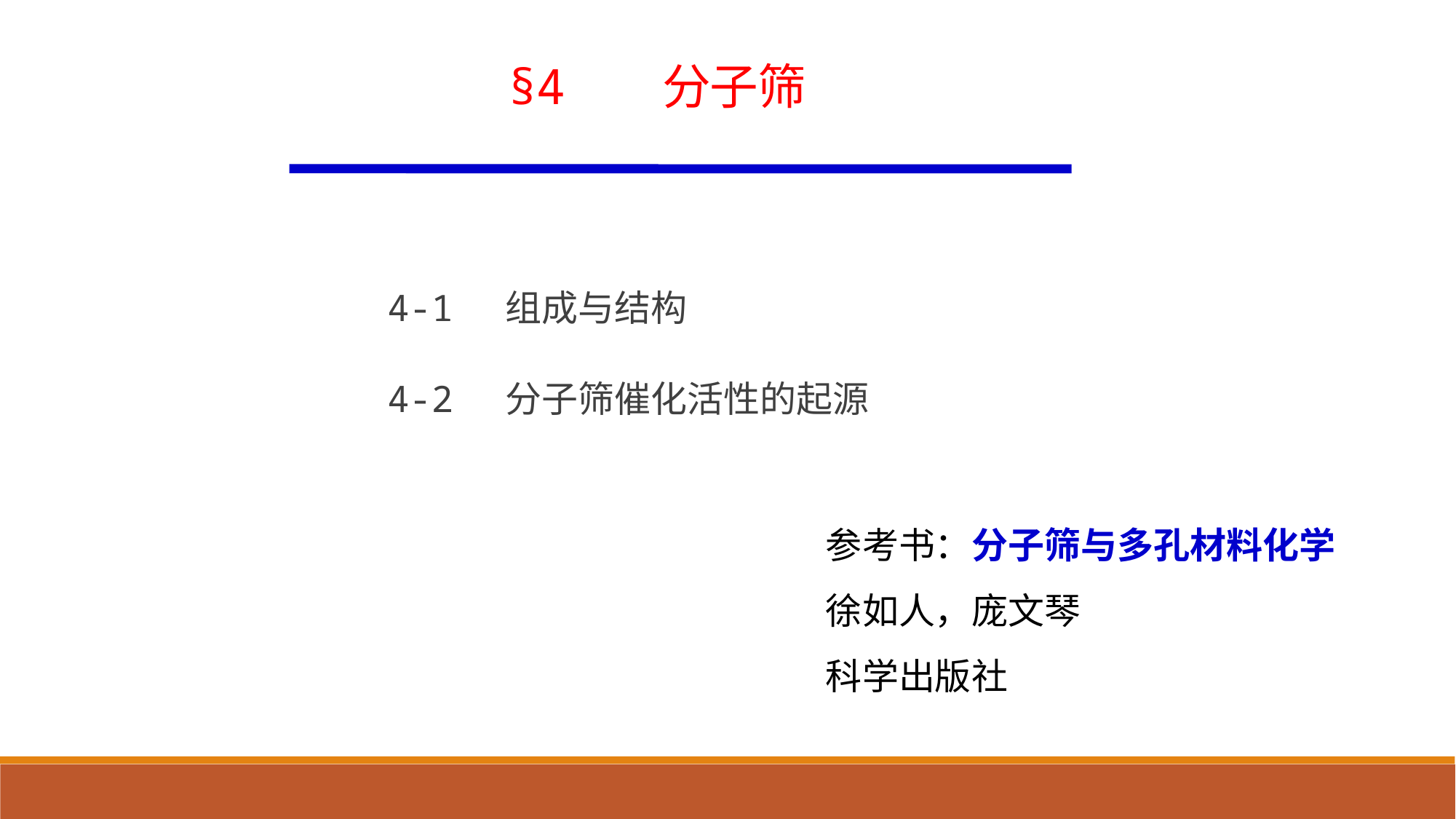

§4   分子筛

4-1  组成与结构
4-2  分子筛催化活性的起源

参考书：分子筛与多孔材料化学
徐如人，庞文琴
科学出版社